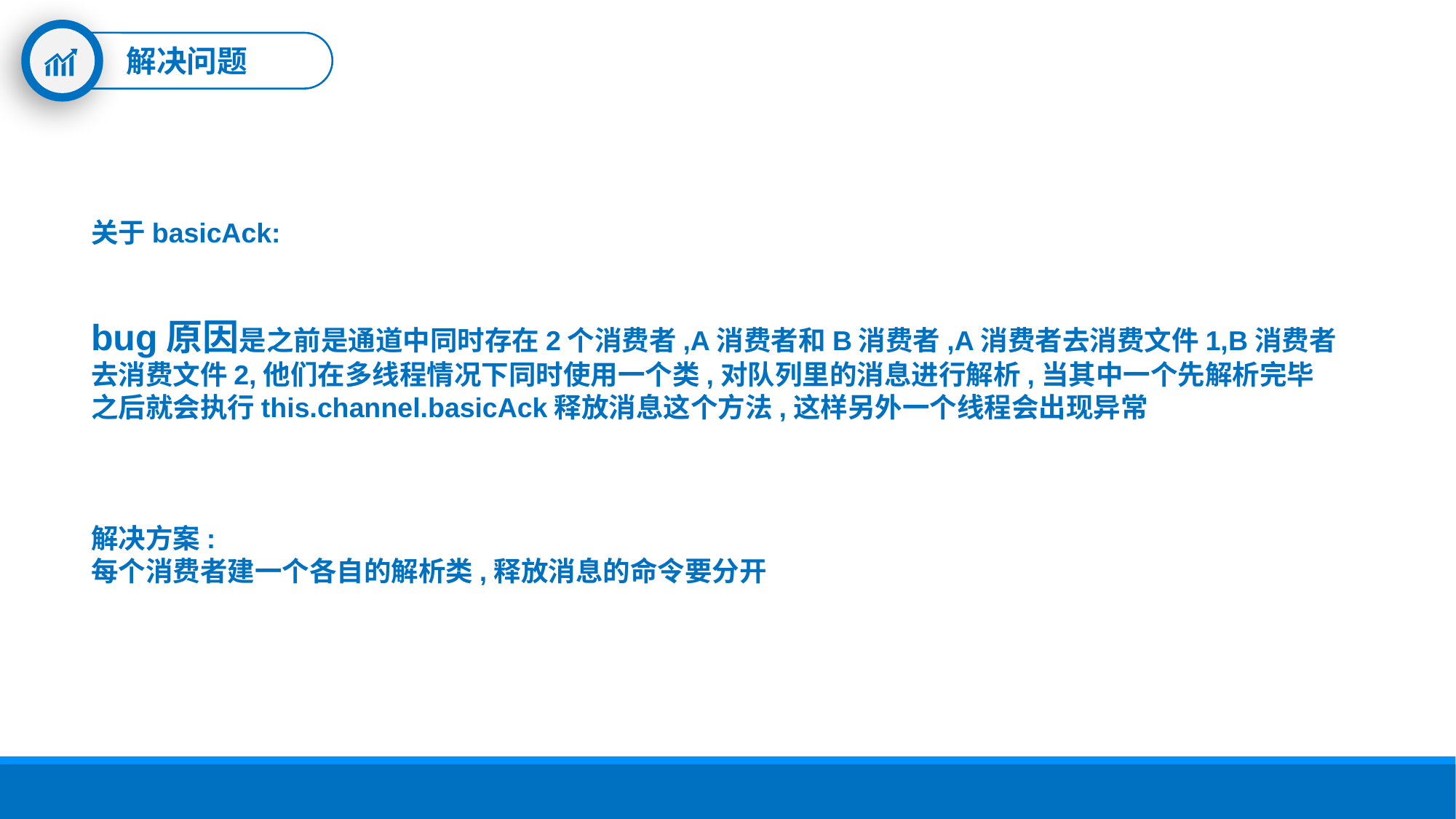

解决问题

关于basicAck:

bug原因是之前是通道中同时存在2个消费者,A消费者和B消费者,A消费者去消费文件1,B消费者去消费文件2,他们在多线程情况下同时使用一个类,对队列里的消息进行解析,当其中一个先解析完毕之后就会执行this.channel.basicAck释放消息这个方法,这样另外一个线程会出现异常

解决方案:
每个消费者建一个各自的解析类,释放消息的命令要分开